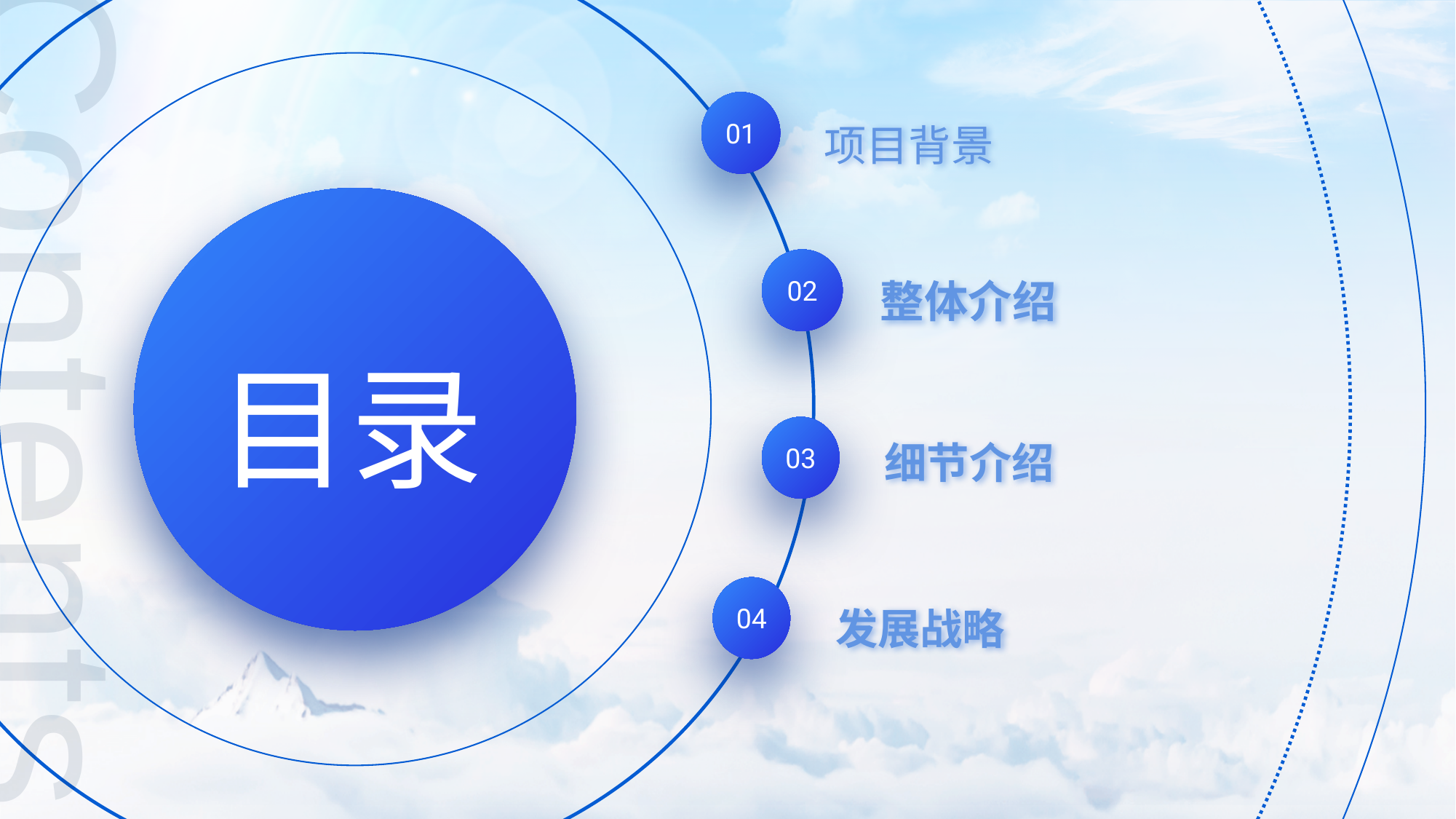

01
项目背景

02
整体介绍
Contents
目录
03
细节介绍
04
发展战略